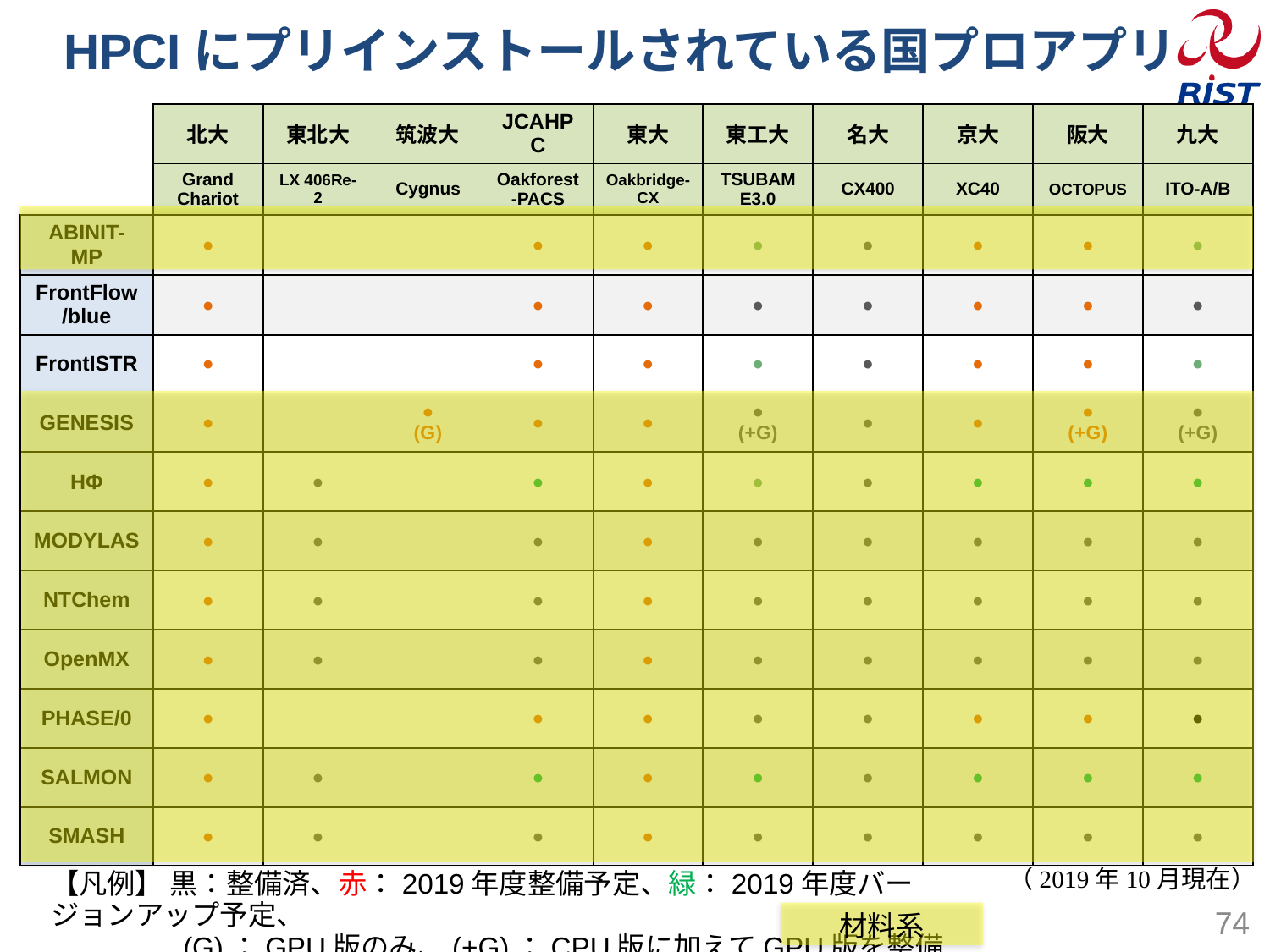

# HPCIにプリインストールされている国プロアプリ
|  | 北大 | 東北大 | 筑波大 | JCAHPC | 東大 | 東工大 | 名大 | 京大 | 阪大 | 九大 |
| --- | --- | --- | --- | --- | --- | --- | --- | --- | --- | --- |
|  | Grand Chariot | LX 406Re-2 | Cygnus | Oakforest-PACS | Oakbridge-CX | TSUBAME3.0 | CX400 | XC40 | OCTOPUS | ITO-A/B |
| ABINIT-MP | ● |  |  | ● | ● | ● | ● | ● | ● | ● |
| FrontFlow/blue | ● |  |  | ● | ● | ● | ● | ● | ● | ● |
| FrontISTR | ● |  |  | ● | ● | ● | ● | ● | ● | ● |
| GENESIS | ● |  | ● (G) | ● | ● | ● (+G) | ● | ● | ● (+G) | ● (+G) |
| HΦ | ● | ● |  | ● | ● | ● | ● | ● | ● | ● |
| MODYLAS | ● | ● |  | ● | ● | ● | ● | ● | ● | ● |
| NTChem | ● | ● |  | ● | ● | ● | ● | ● | ● | ● |
| OpenMX | ● | ● |  | ● | ● | ● | ● | ● | ● | ● |
| PHASE/0 | ● |  |  | ● | ● | ● | ● | ● | ● | ● |
| SALMON | ● | ● |  | ● | ● | ● | ● | ● | ● | ● |
| SMASH | ● | ● |  | ● | ● | ● | ● | ● | ● | ● |

材料系

（2019年10月現在）
【凡例】 黒：整備済、赤：2019年度整備予定、緑：2019年度バージョンアップ予定、
　　　　  (G)：GPU版のみ、(+G)：CPU版に加えてGPU版を整備
74